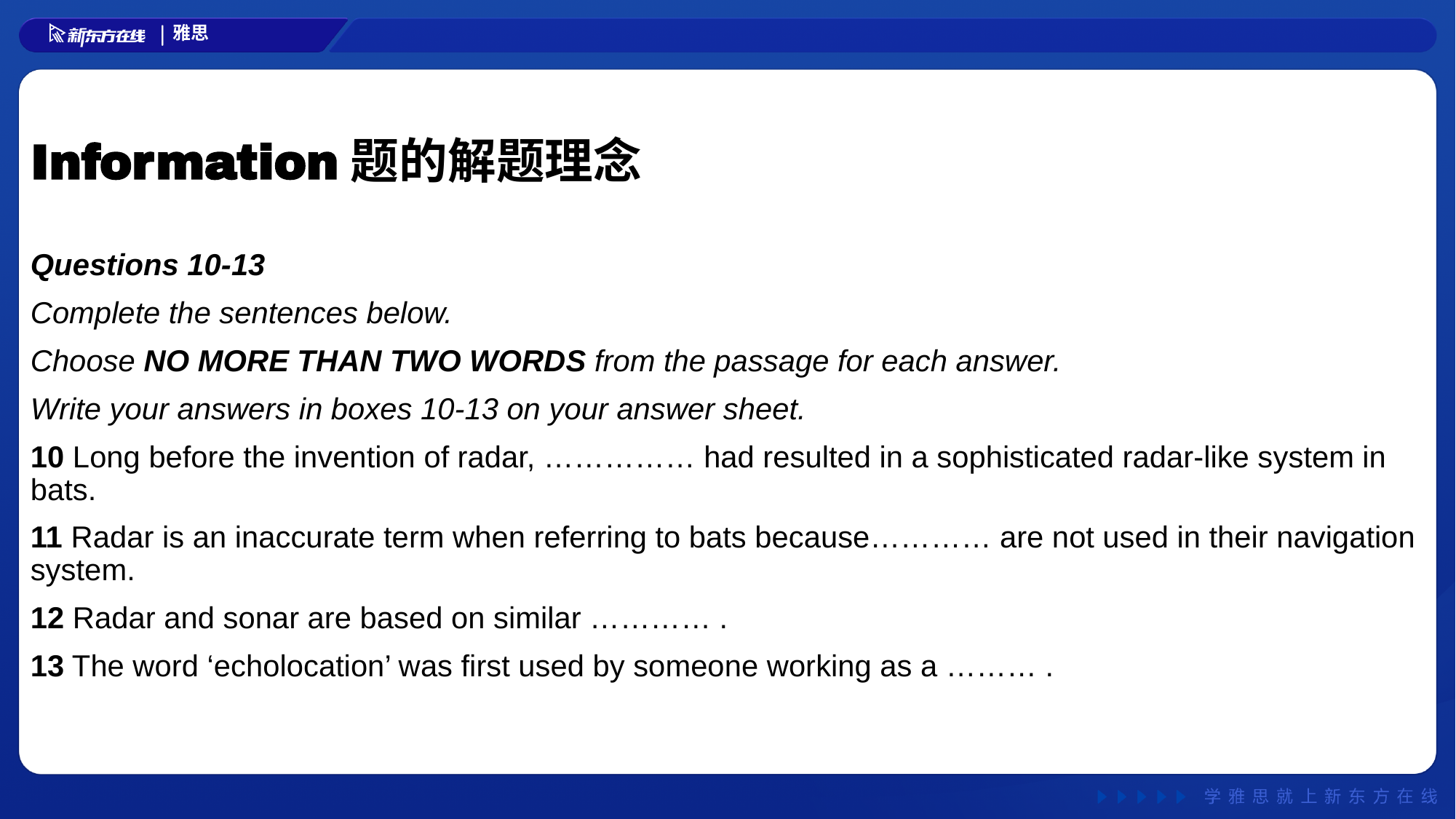

# Information题的解题理念
Questions 10-13
Complete the sentences below.
Choose NO MORE THAN TWO WORDS from the passage for each answer.
Write your answers in boxes 10-13 on your answer sheet.
10 Long before the invention of radar, …………… had resulted in a sophisticated radar-like system in bats.
11 Radar is an inaccurate term when referring to bats because………… are not used in their navigation system.
12 Radar and sonar are based on similar ………… .
13 The word ‘echolocation’ was first used by someone working as a ……… .